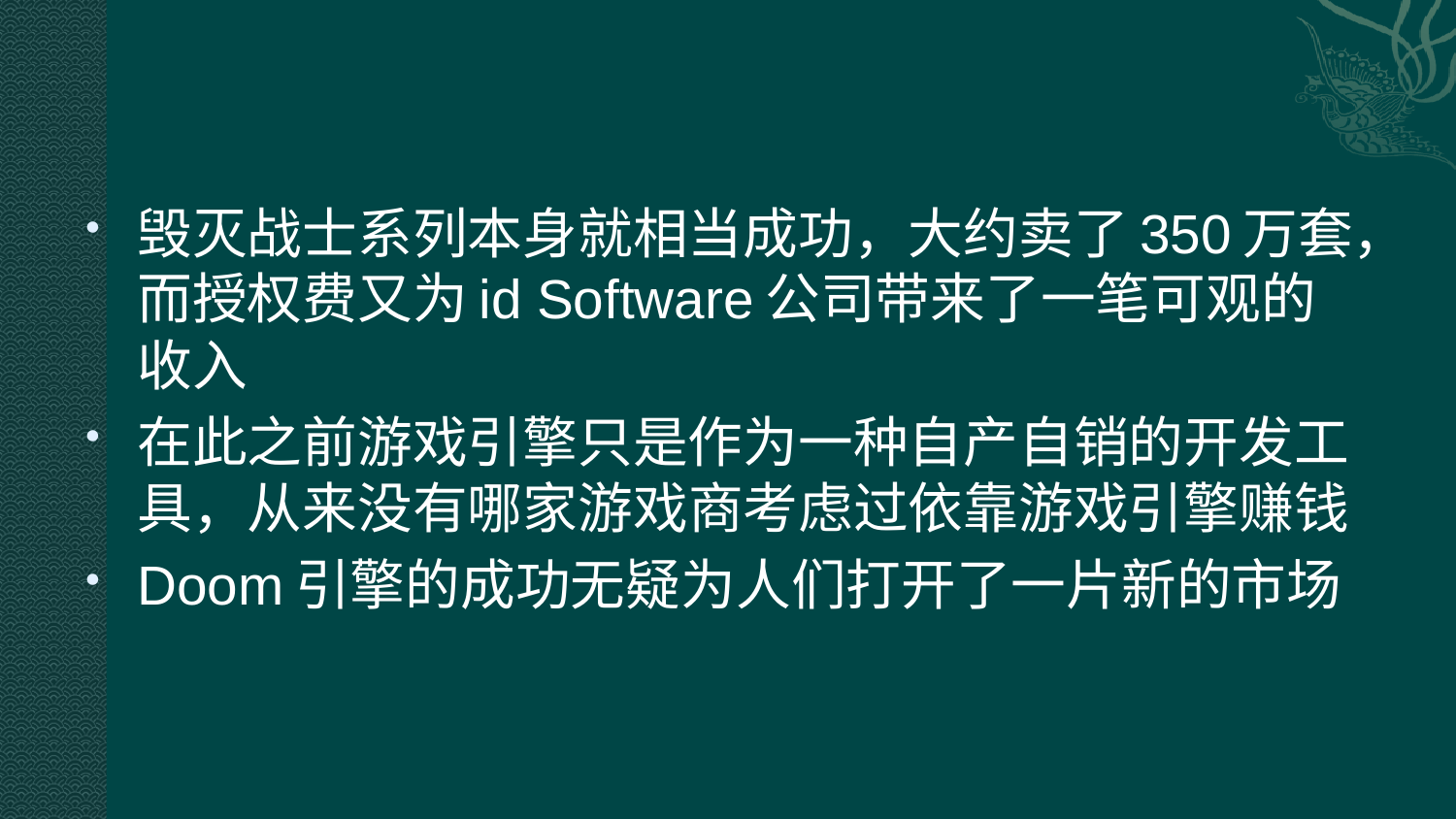

#
毁灭战士系列本身就相当成功，大约卖了350万套，而授权费又为id Software公司带来了一笔可观的收入
在此之前游戏引擎只是作为一种自产自销的开发工具，从来没有哪家游戏商考虑过依靠游戏引擎赚钱
Doom引擎的成功无疑为人们打开了一片新的市场